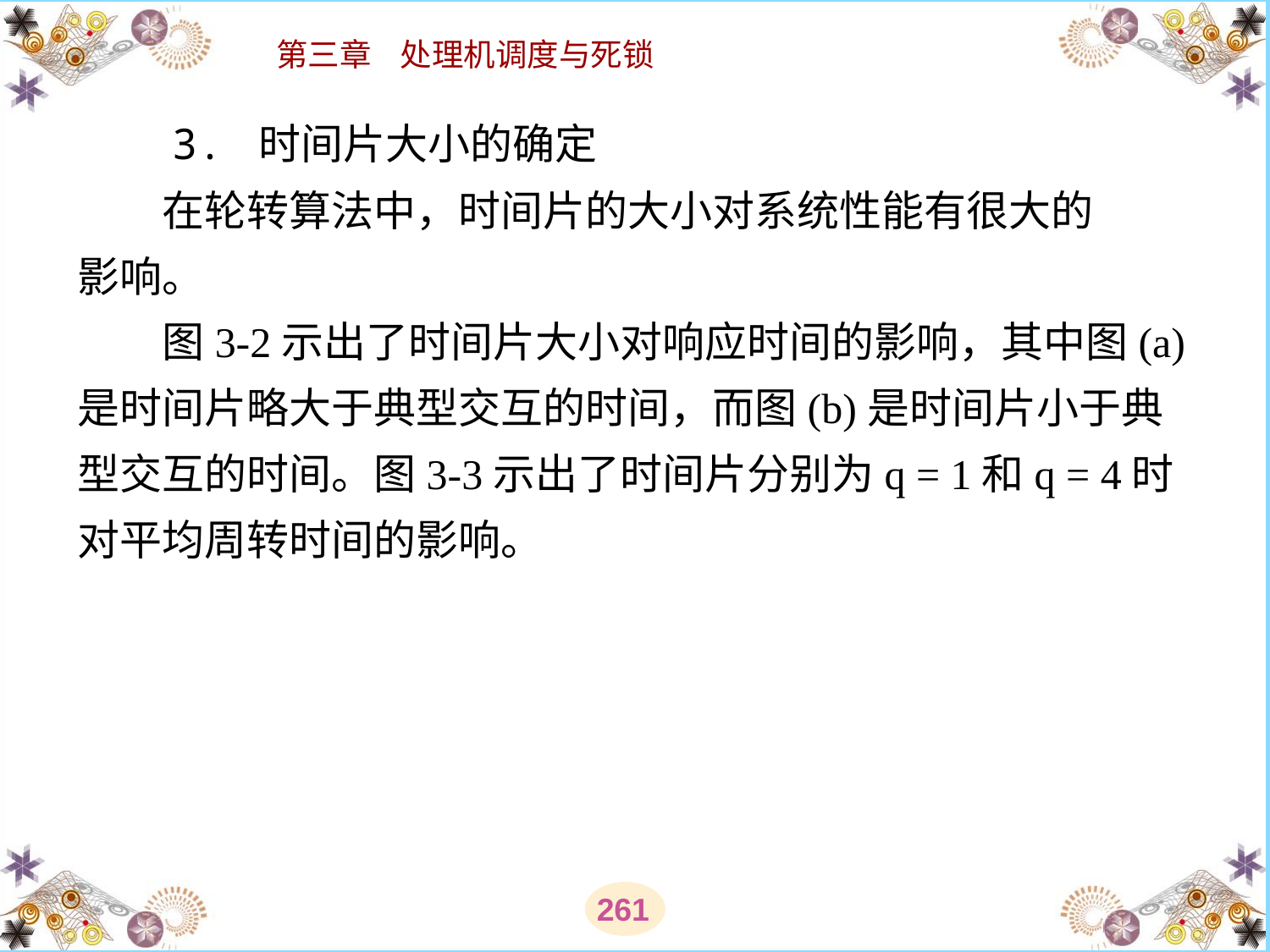

# 3. 时间片大小的确定 　　在轮转算法中，时间片的大小对系统性能有很大的 影响。 　　图3-2示出了时间片大小对响应时间的影响，其中图(a)是时间片略大于典型交互的时间，而图(b)是时间片小于典型交互的时间。图3-3示出了时间片分别为q = 1和q = 4时对平均周转时间的影响。